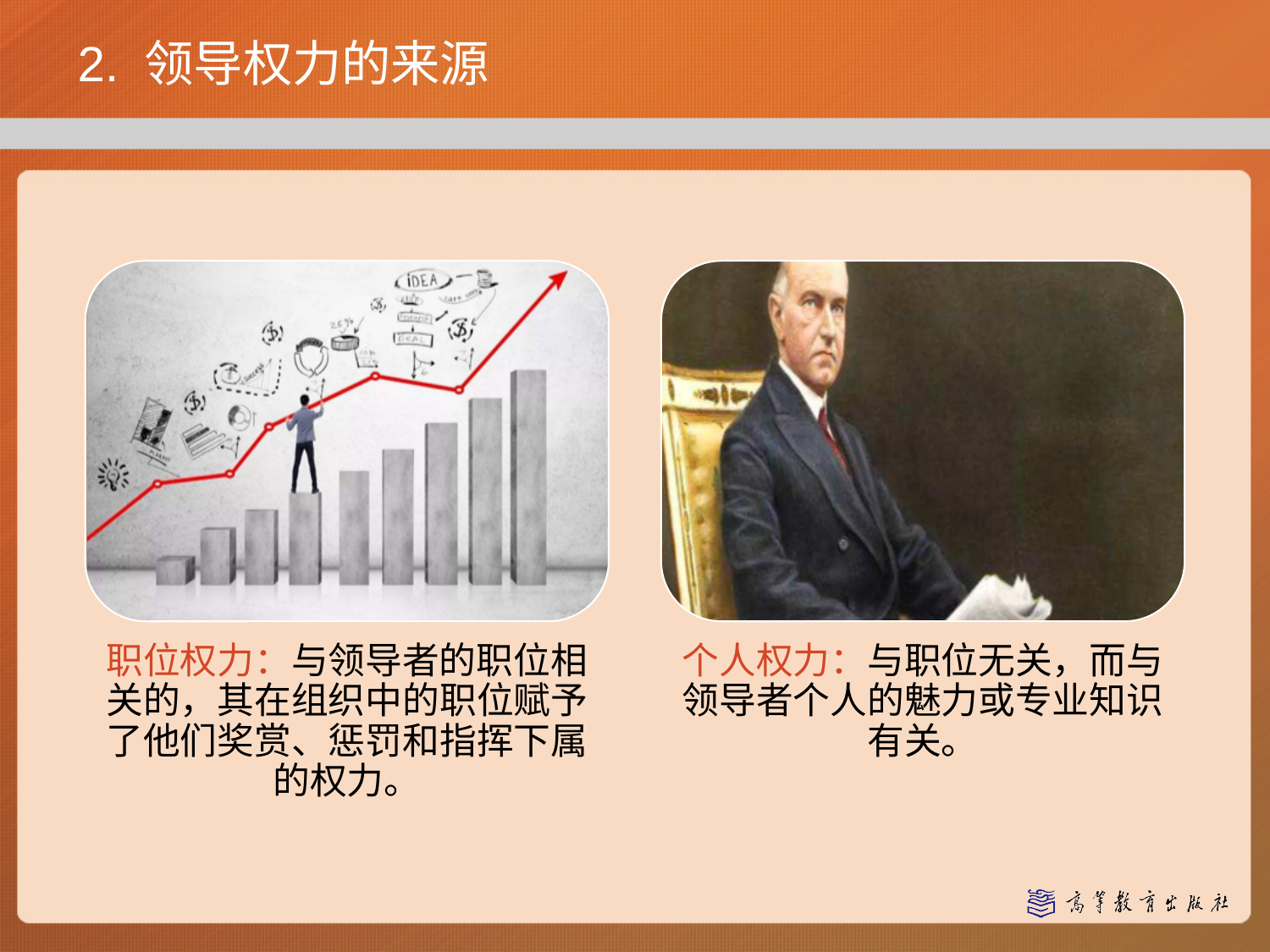

# 2. 领导权力的来源
职位权力：与领导者的职位相关的，其在组织中的职位赋予了他们奖赏、惩罚和指挥下属的权力。
个人权力：与职位无关，而与领导者个人的魅力或专业知识有关。